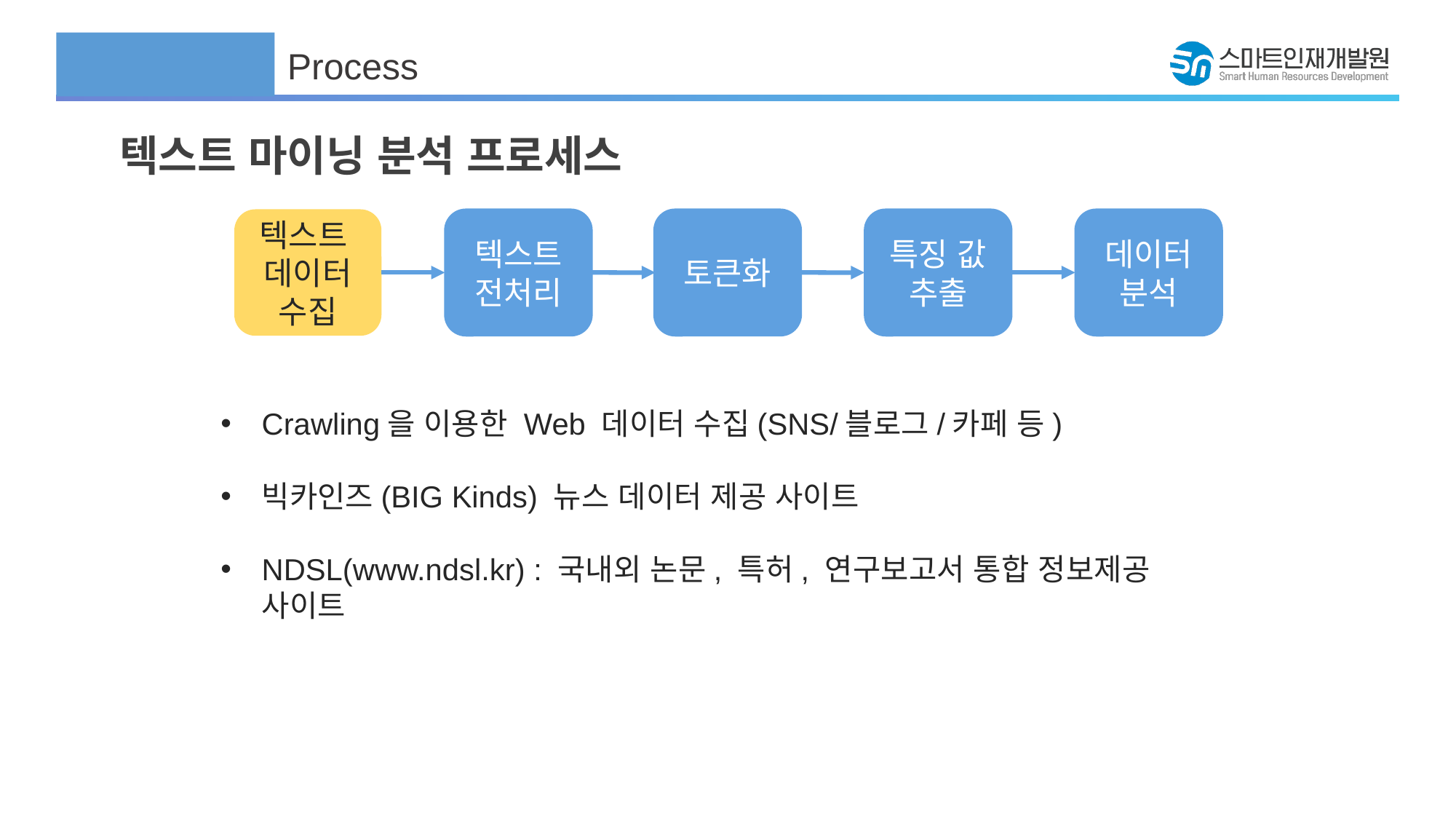

Process
텍스트 마이닝 분석 프로세스
텍스트
데이터
수집
텍스트
전처리
토큰화
특징 값 추출
데이터
분석
Crawling을 이용한 Web 데이터 수집(SNS/블로그/카페 등)

빅카인즈(BIG Kinds) 뉴스 데이터 제공 사이트

NDSL(www.ndsl.kr) : 국내외 논문, 특허, 연구보고서 통합 정보제공 사이트